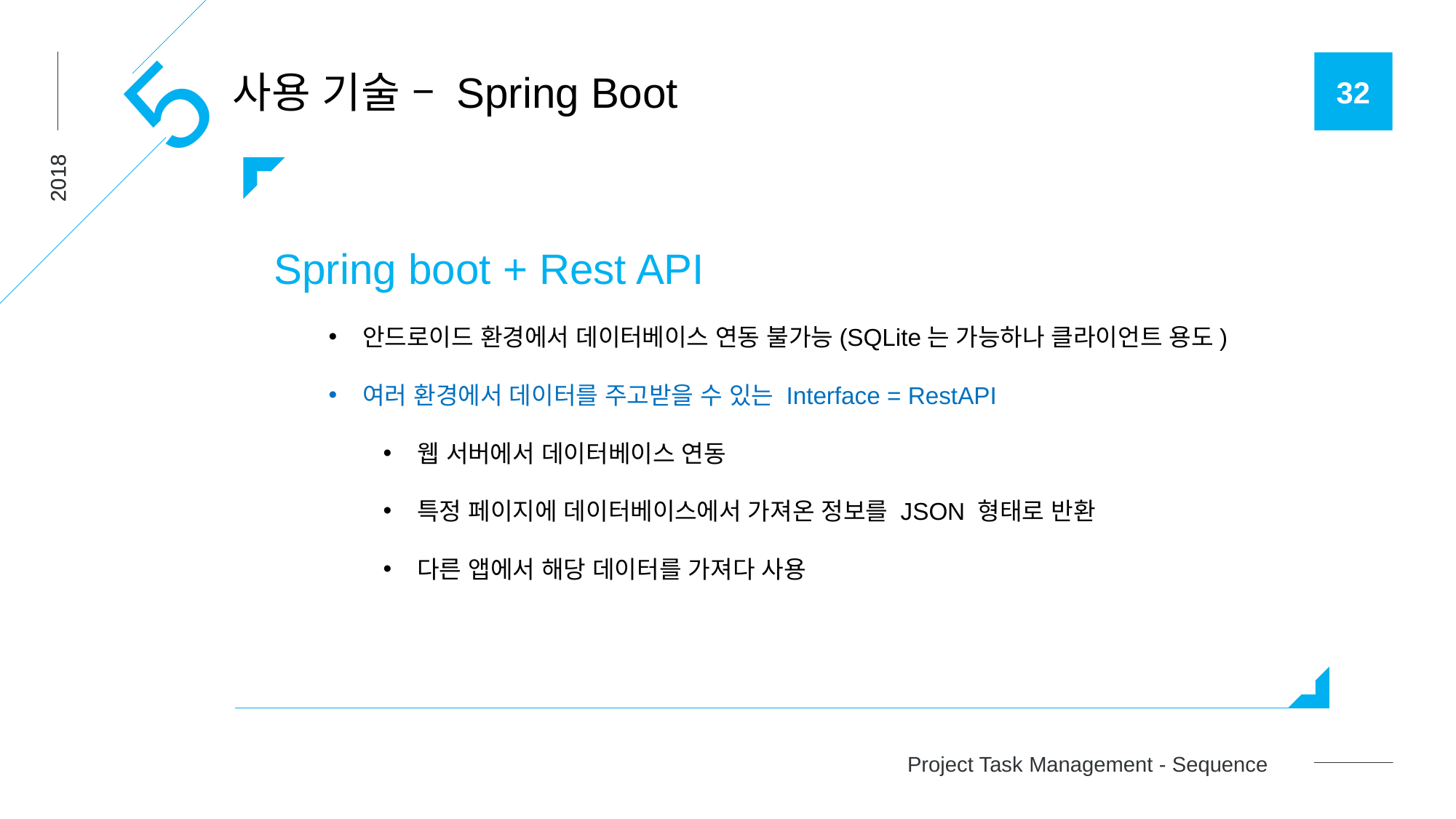

5
사용 기술 – Spring Boot
2018
Spring boot + Rest API
안드로이드 환경에서 데이터베이스 연동 불가능(SQLite는 가능하나 클라이언트 용도)
여러 환경에서 데이터를 주고받을 수 있는 Interface = RestAPI
웹 서버에서 데이터베이스 연동
특정 페이지에 데이터베이스에서 가져온 정보를 JSON 형태로 반환
다른 앱에서 해당 데이터를 가져다 사용